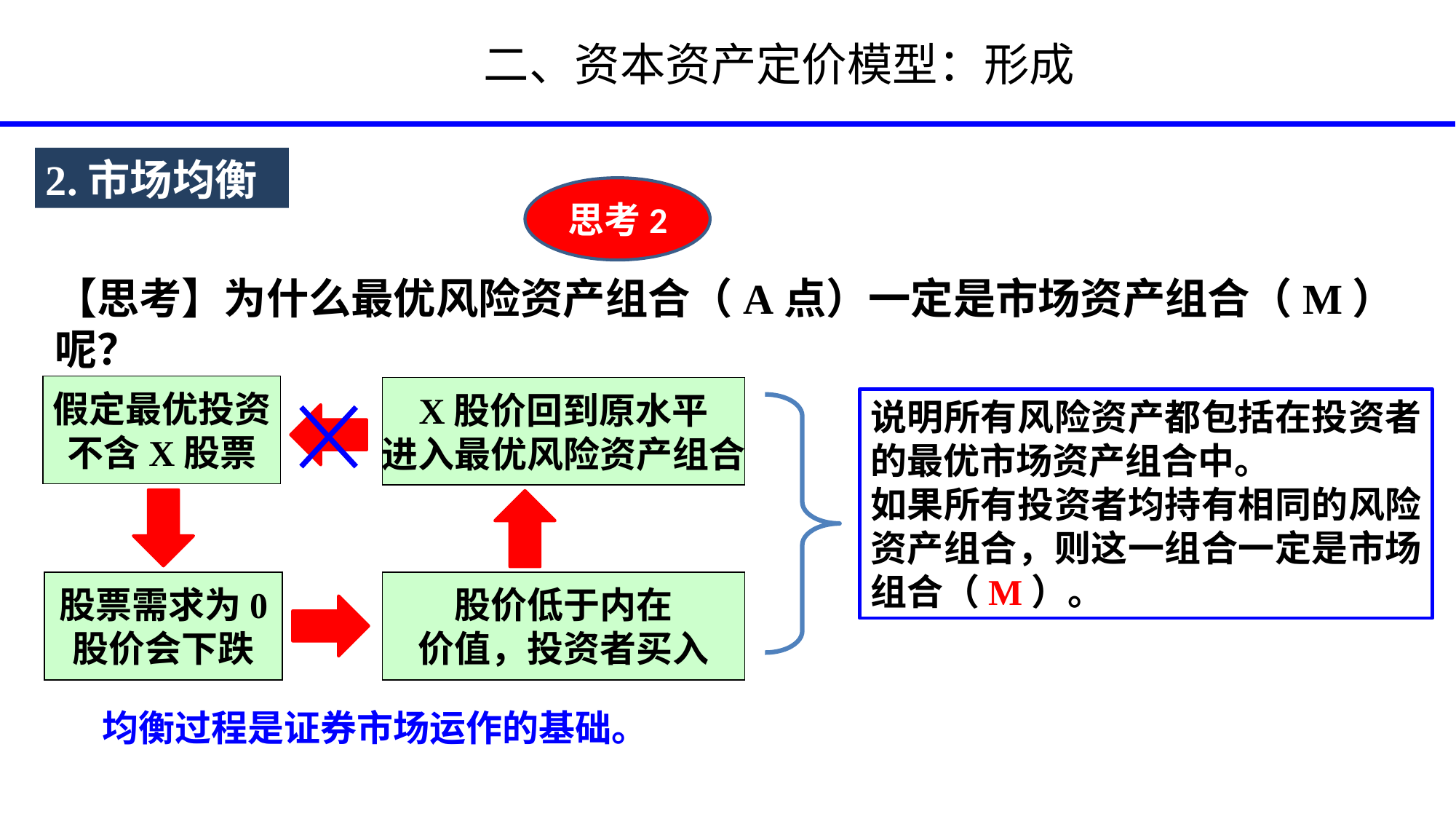

# 二、资本资产定价模型：形成
2.市场均衡

思考2
【思考】为什么最优风险资产组合（A点）一定是市场资产组合（M）呢？
假定最优投资
不含X股票
X股价回到原水平
进入最优风险资产组合

股票需求为0
股价会下跌
股价低于内在
价值，投资者买入

均衡过程是证券市场运作的基础。
说明所有风险资产都包括在投资者的最优市场资产组合中。
如果所有投资者均持有相同的风险资产组合，则这一组合一定是市场组合（M）。